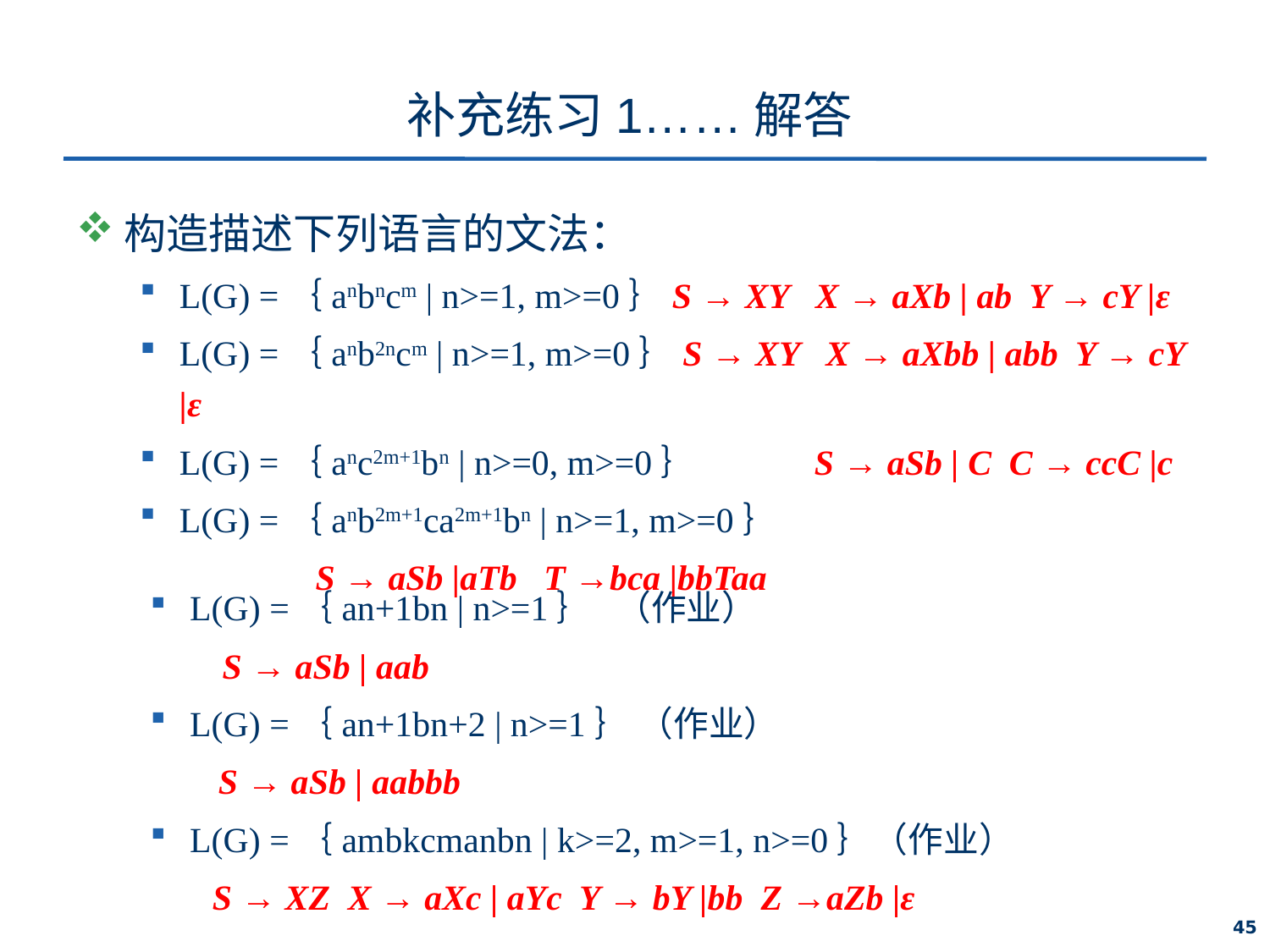

# 补充练习1……解答
构造描述下列语言的文法：
L(G) =｛anbncm | n>=1, m>=0｝S → XY   X → aXb | ab  Y → cY |ε
L(G) =｛anb2ncm | n>=1, m>=0｝S → XY   X → aXbb | abb  Y → cY |ε
L(G) =｛anc2m+1bn | n>=0, m>=0｝	S → aSb | C  C → ccC |c
L(G) =｛anb2m+1ca2m+1bn | n>=1, m>=0｝
		 S → aSb |aTb   T →bca |bbTaa
L(G) =｛an+1bn | n>=1｝   （作业）
 S → aSb | aab
L(G) =｛an+1bn+2 | n>=1｝ （作业）
     S → aSb | aabbb
L(G) =｛ambkcmanbn | k>=2, m>=1, n>=0｝（作业）
       S → XZ  X → aXc | aYc  Y → bY |bb  Z →aZb |ε
45